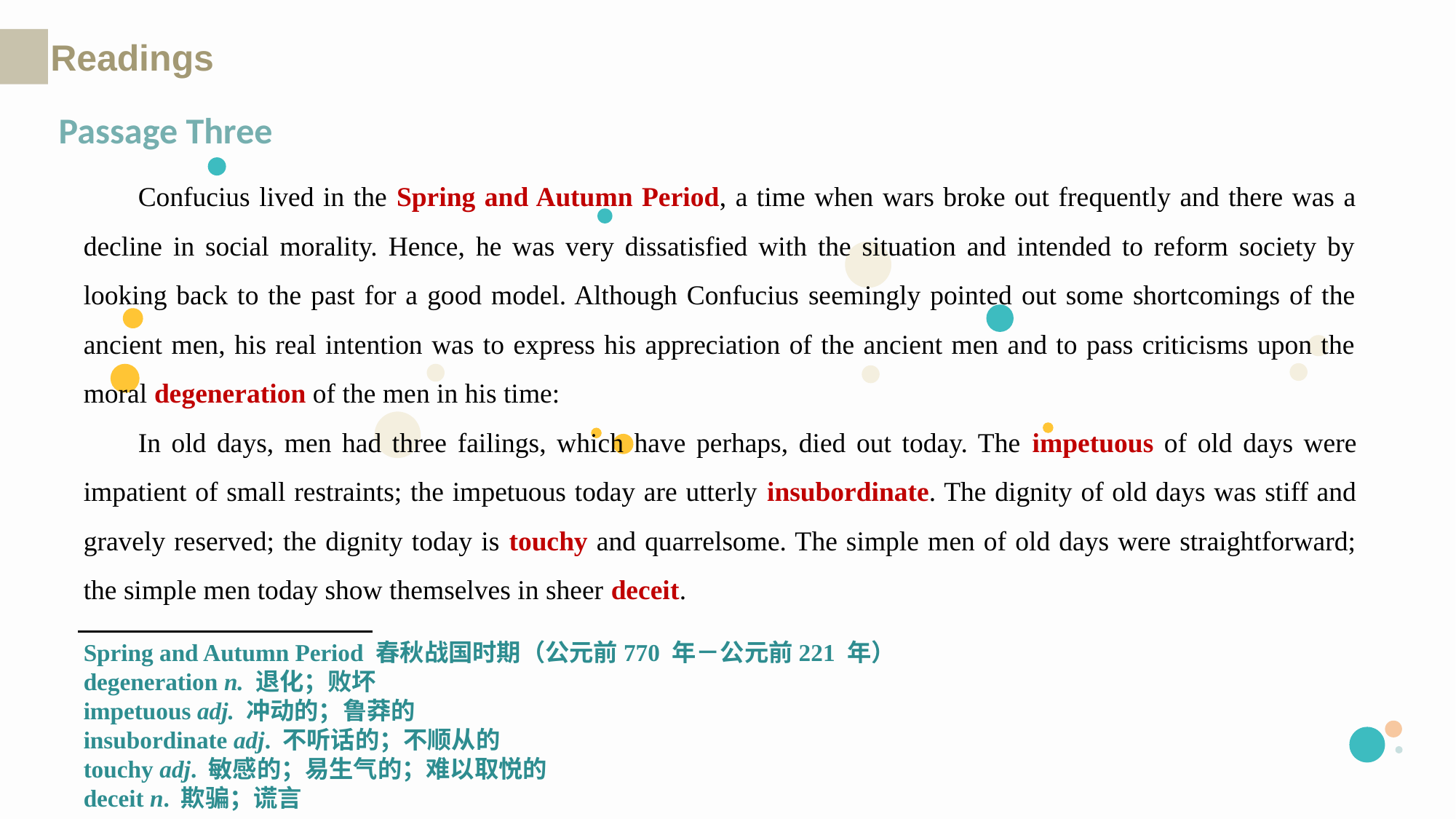

Readings
Passage Three
Confucius lived in the Spring and Autumn Period, a time when wars broke out frequently and there was a decline in social morality. Hence, he was very dissatisfied with the situation and intended to reform society by looking back to the past for a good model. Although Confucius seemingly pointed out some shortcomings of the ancient men, his real intention was to express his appreciation of the ancient men and to pass criticisms upon the moral degeneration of the men in his time:
In old days, men had three failings, which have perhaps, died out today. The impetuous of old days were impatient of small restraints; the impetuous today are utterly insubordinate. The dignity of old days was stiff and gravely reserved; the dignity today is touchy and quarrelsome. The simple men of old days were straightforward; the simple men today show themselves in sheer deceit.

Spring and Autumn Period 春秋战国时期（公元前770 年－公元前221 年）
degeneration n. 退化；败坏
impetuous adj. 冲动的；鲁莽的
insubordinate adj. 不听话的；不顺从的
touchy adj. 敏感的；易生气的；难以取悦的
deceit n. 欺骗；谎言